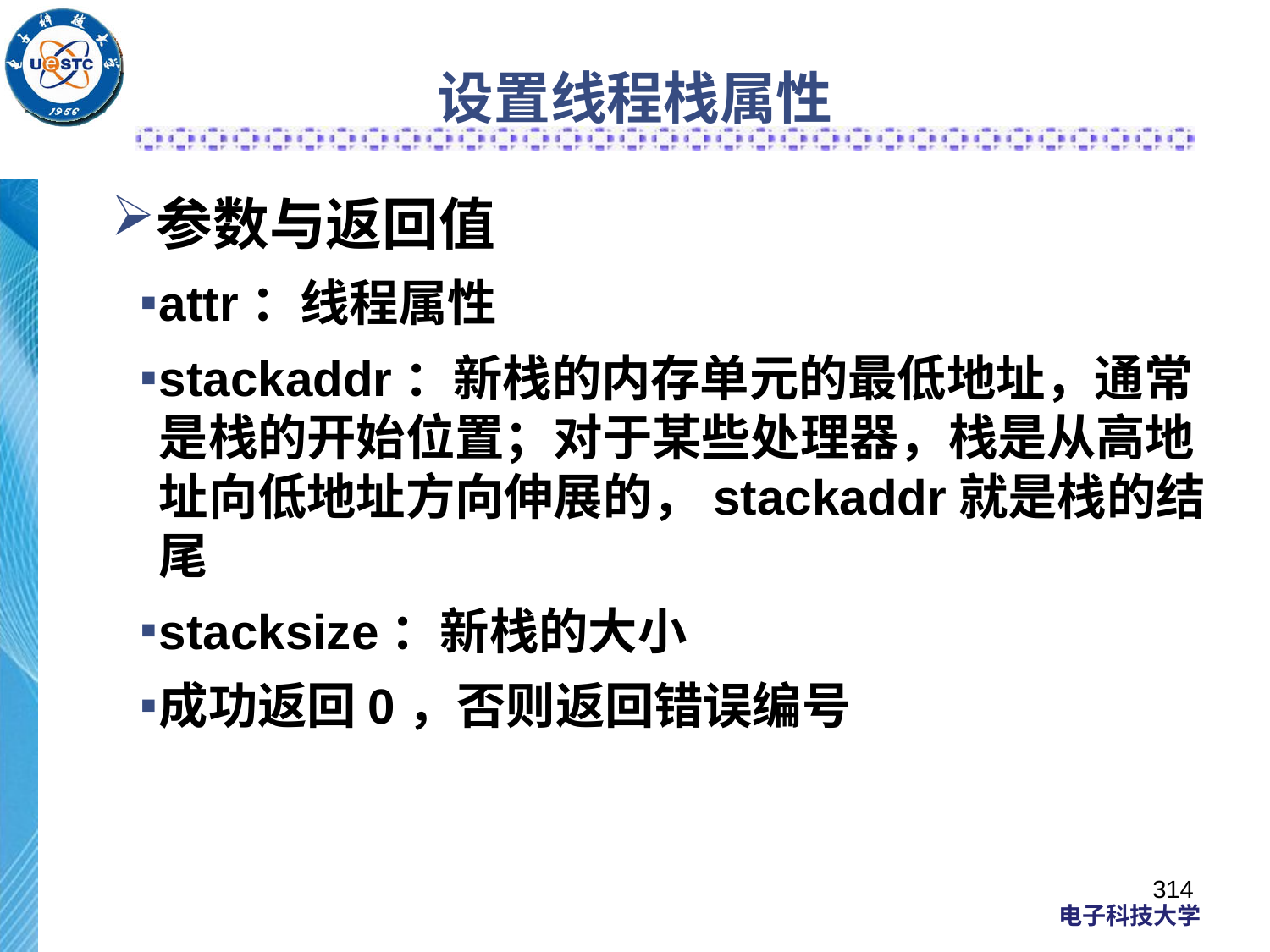

# 设置线程栈属性
参数与返回值
attr：线程属性
stackaddr：新栈的内存单元的最低地址，通常是栈的开始位置；对于某些处理器，栈是从高地址向低地址方向伸展的，stackaddr就是栈的结尾
stacksize：新栈的大小
成功返回0，否则返回错误编号
314